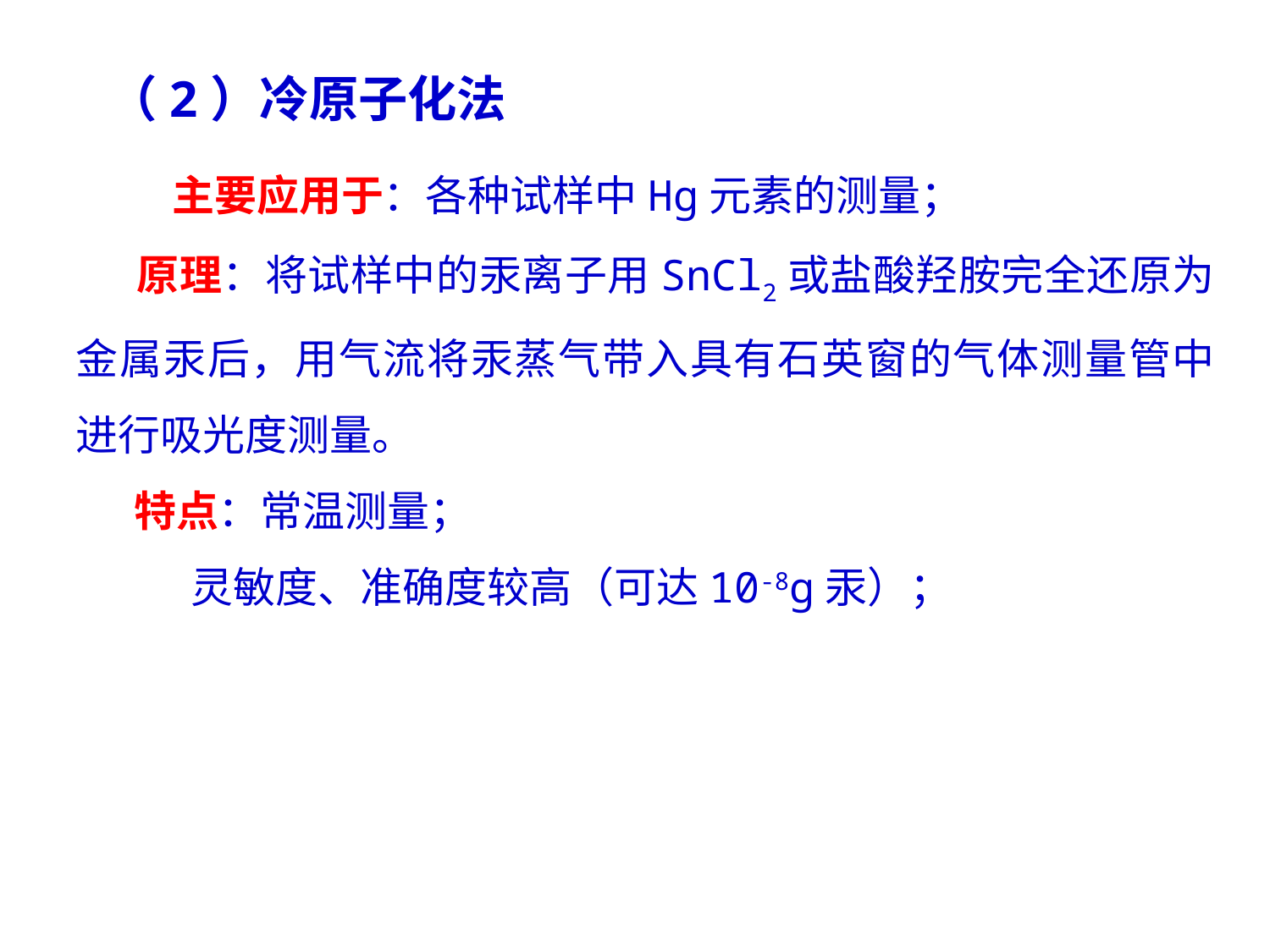

# （2）冷原子化法
         主要应用于：各种试样中Hg元素的测量；
     原理：将试样中的汞离子用SnCl2或盐酸羟胺完全还原为金属汞后，用气流将汞蒸气带入具有石英窗的气体测量管中进行吸光度测量。
     特点：常温测量；
           灵敏度、准确度较高（可达10-8g汞）；